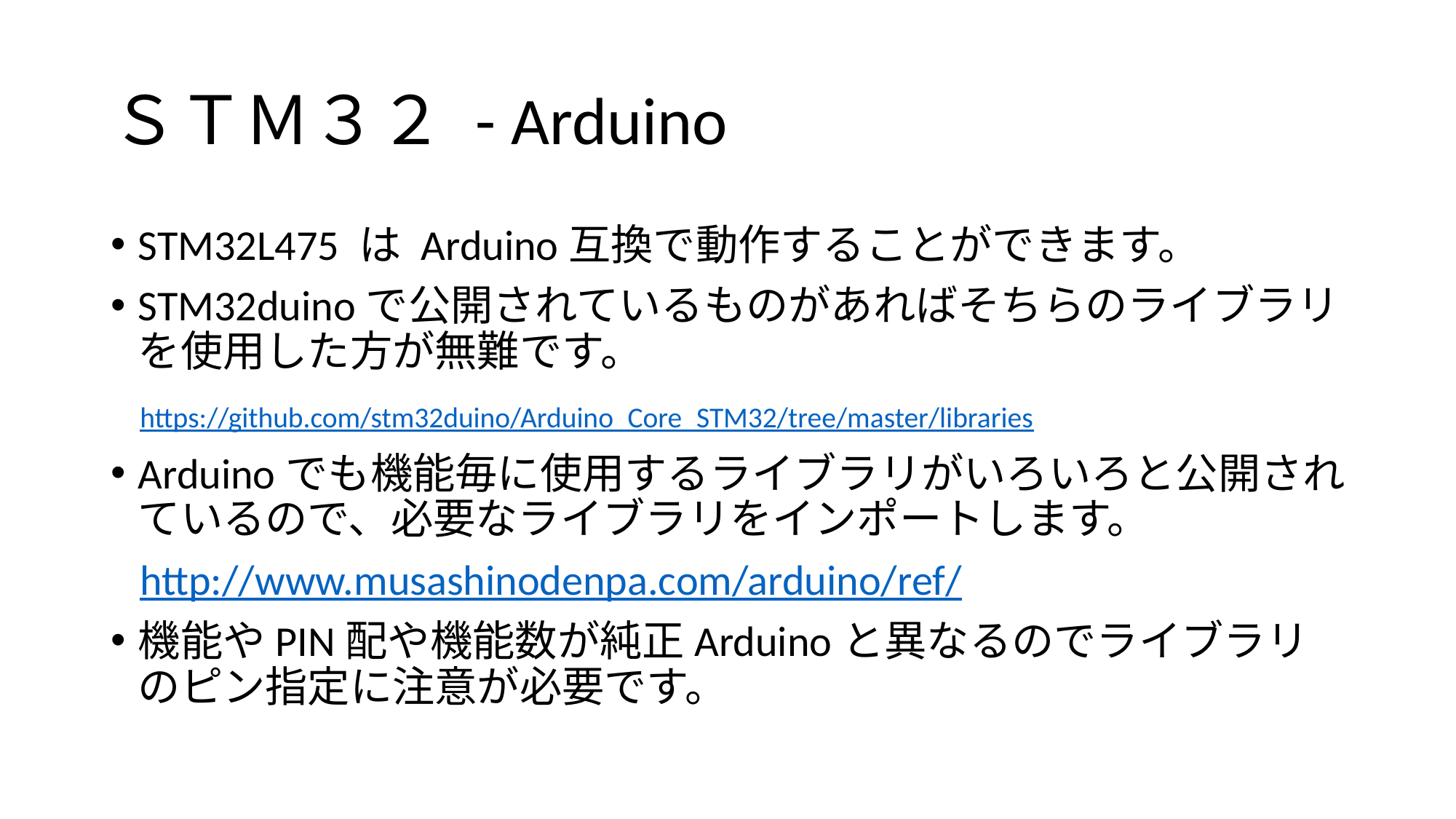

# ＳＴＭ３２ - Arduino
STM32L475 は Arduino互換で動作することができます。
STM32duinoで公開されているものがあればそちらのライブラリを使用した方が無難です。
   https://github.com/stm32duino/Arduino_Core_STM32/tree/master/libraries
Arduinoでも機能毎に使用するライブラリがいろいろと公開されているので、必要なライブラリをインポートします。
   http://www.musashinodenpa.com/arduino/ref/
機能やPIN配や機能数が純正Arduinoと異なるのでライブラリのピン指定に注意が必要です。